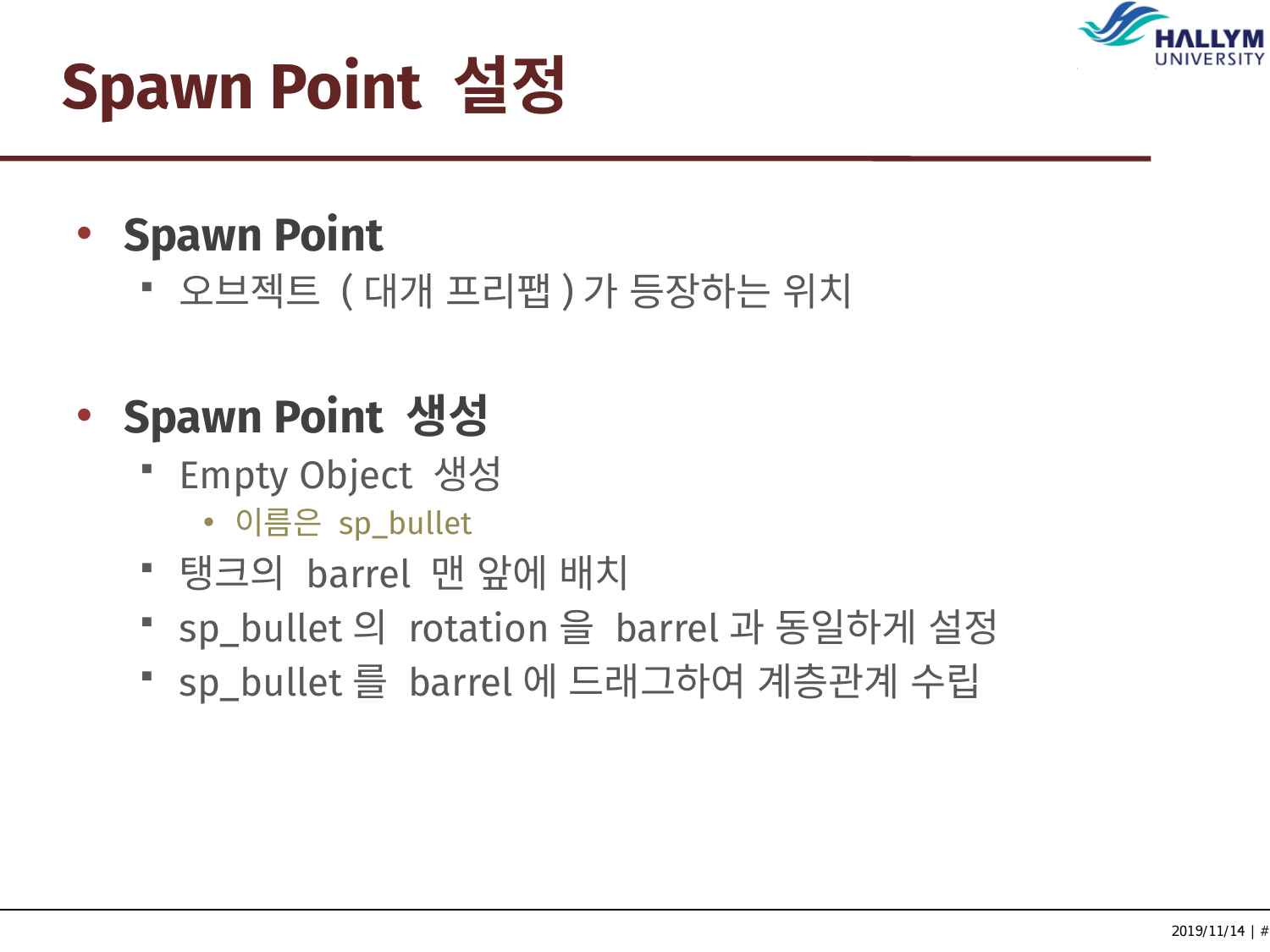

# Spawn Point 설정
Spawn Point
오브젝트 (대개 프리팹)가 등장하는 위치

Spawn Point 생성
Empty Object 생성
이름은 sp_bullet
탱크의 barrel 맨 앞에 배치
sp_bullet의 rotation을 barrel과 동일하게 설정
sp_bullet를 barrel에 드래그하여 계층관계 수립